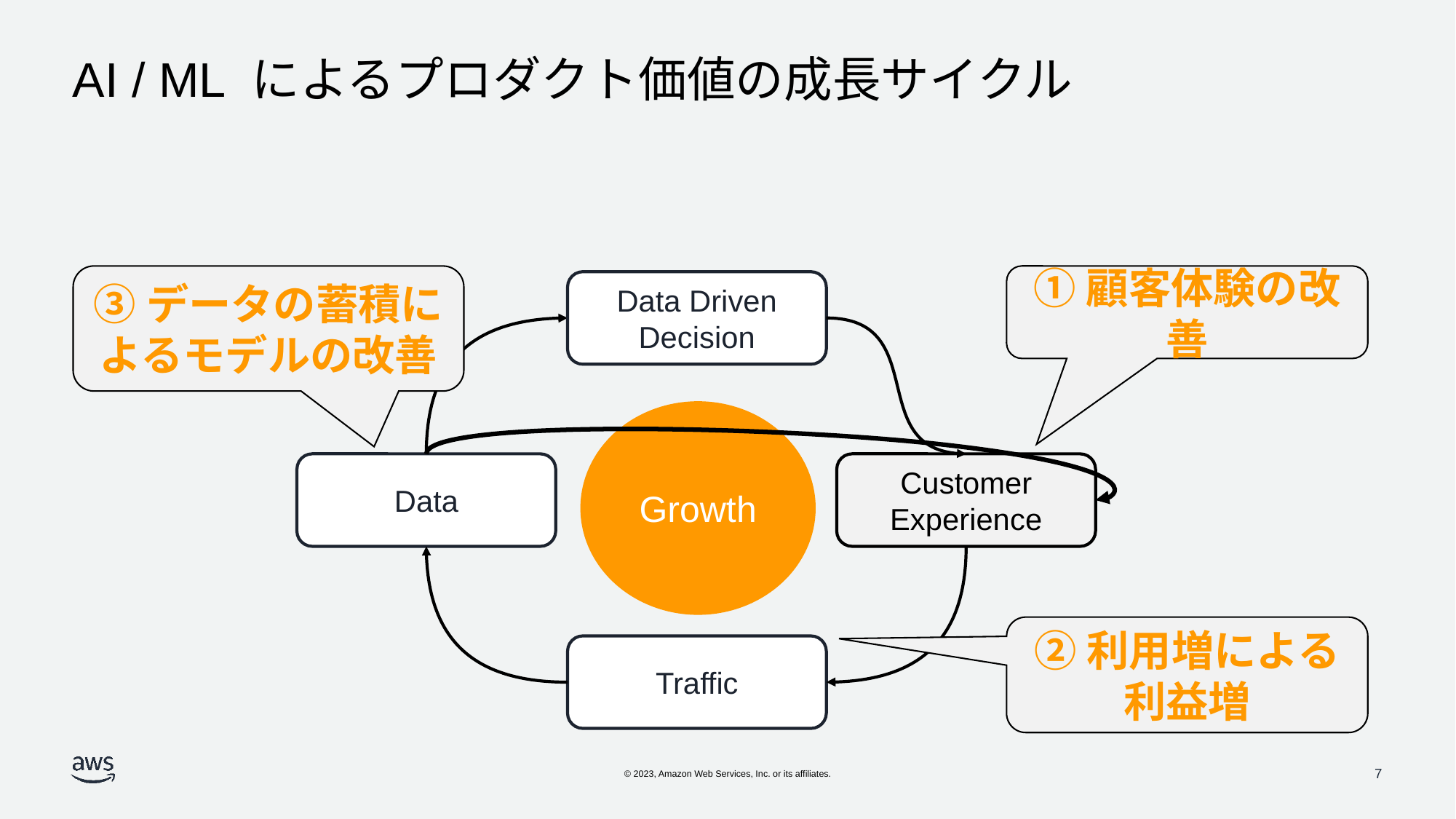

# AI / ML によるプロダクト価値の成長サイクル
③データの蓄積によるモデルの改善
①顧客体験の改善
Data Driven
Decision
Growth
Data
Customer Experience
②利用増による利益増
Traffic
7